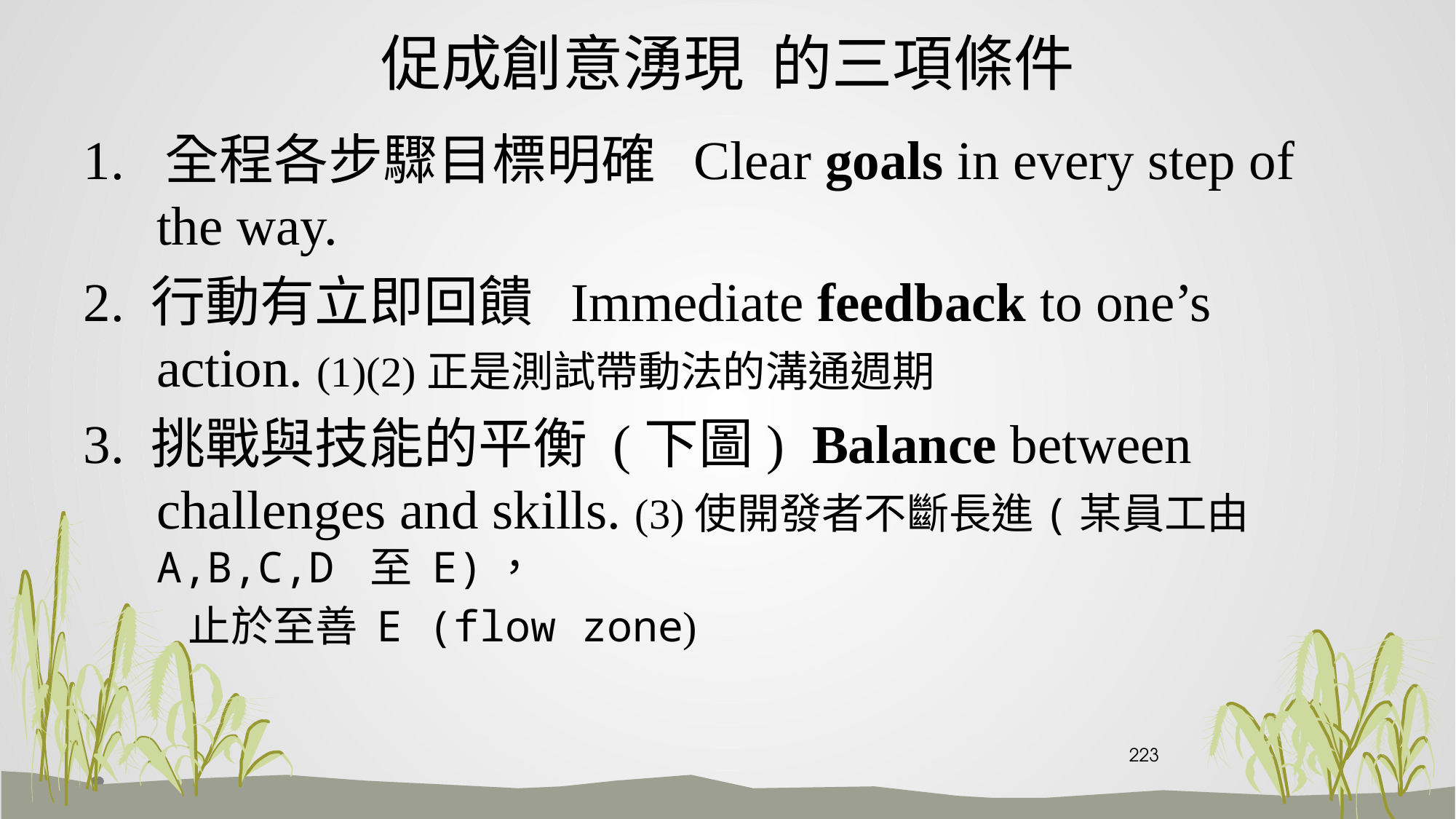

# 促成創意湧現  的三項條件
1.  全程各步驟目標明確  Clear goals in every step of the way.
2. 行動有立即回饋  Immediate feedback to one’s action. (1)(2)正是測試帶動法的溝通週期
3. 挑戰與技能的平衡 (下圖)  Balance between challenges and skills. (3)使開發者不斷長進(某員工由A,B,C,D 至 E)，
          止於至善 E (flow zone)
223